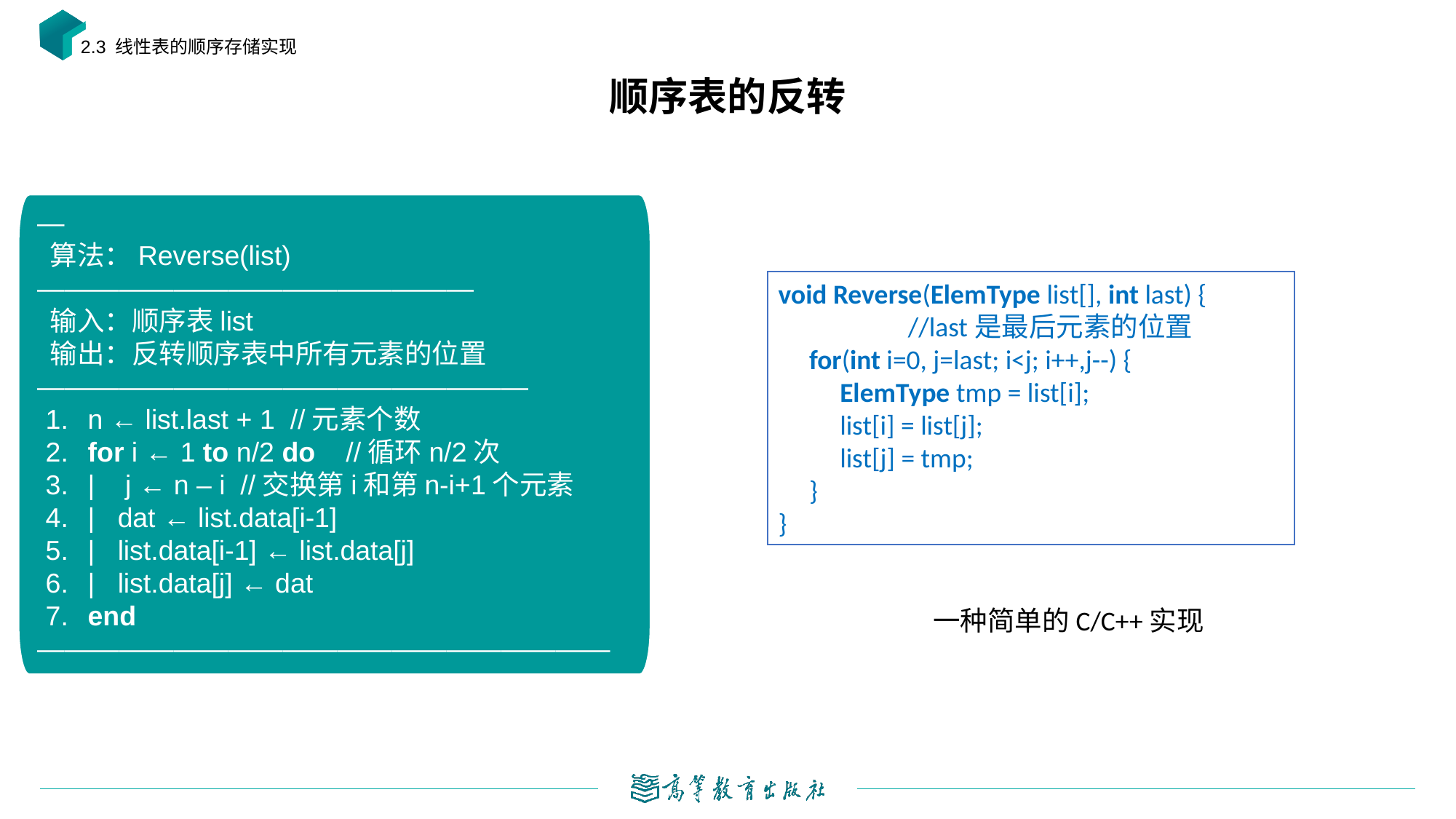

2.3 线性表的顺序存储实现

# 顺序表的反转
——————————————————————
 算法：Reverse(list)
————————————————
 输入：顺序表list
 输出：反转顺序表中所有元素的位置
——————————————————
 n ← list.last + 1  //元素个数
 for i ← 1 to n/2 do    //循环n/2次
 |    j ← n – i  //交换第i和第n-i+1个元素
 |   dat ← list.data[i-1]
 |   list.data[i-1] ← list.data[j]
 |   list.data[j] ← dat
 end
——————————————————————
void Reverse(ElemType list[], int last) {
                     //last是最后元素的位置
     for(int i=0, j=last; i<j; i++,j--) {
          ElemType tmp = list[i];
          list[i] = list[j];
          list[j] = tmp;
     }
}
一种简单的C/C++实现